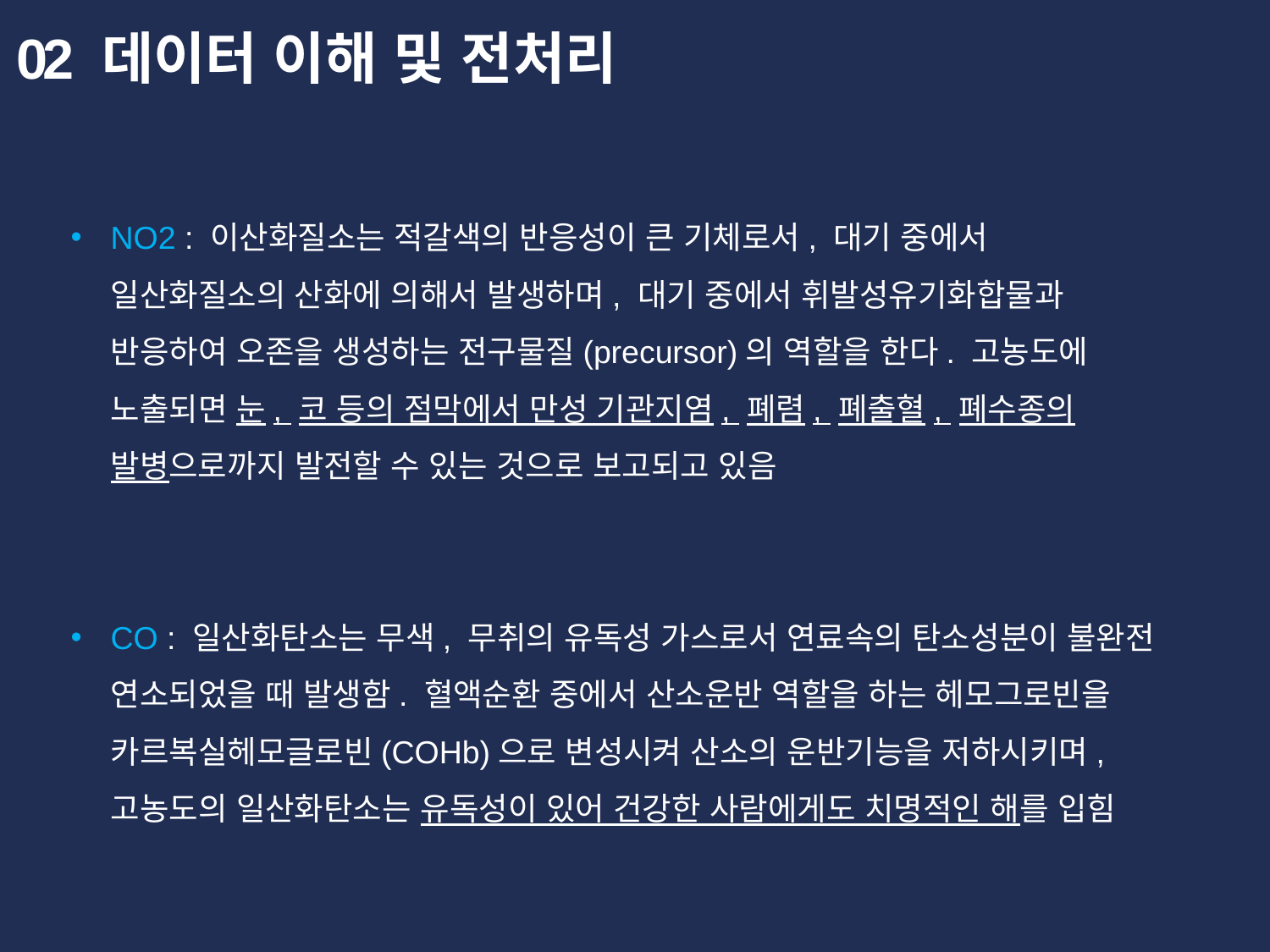

02
데이터 이해 및 전처리

NO2 : 이산화질소는 적갈색의 반응성이 큰 기체로서, 대기 중에서 일산화질소의 산화에 의해서 발생하며, 대기 중에서 휘발성유기화합물과 반응하여 오존을 생성하는 전구물질(precursor)의 역할을 한다. 고농도에 노출되면 눈, 코 등의 점막에서 만성 기관지염, 폐렴, 폐출혈, 폐수종의 발병으로까지 발전할 수 있는 것으로 보고되고 있음

CO : 일산화탄소는 무색, 무취의 유독성 가스로서 연료속의 탄소성분이 불완전 연소되었을 때 발생함. 혈액순환 중에서 산소운반 역할을 하는 헤모그로빈을 카르복실헤모글로빈(COHb)으로 변성시켜 산소의 운반기능을 저하시키며, 고농도의 일산화탄소는 유독성이 있어 건강한 사람에게도 치명적인 해를 입힘